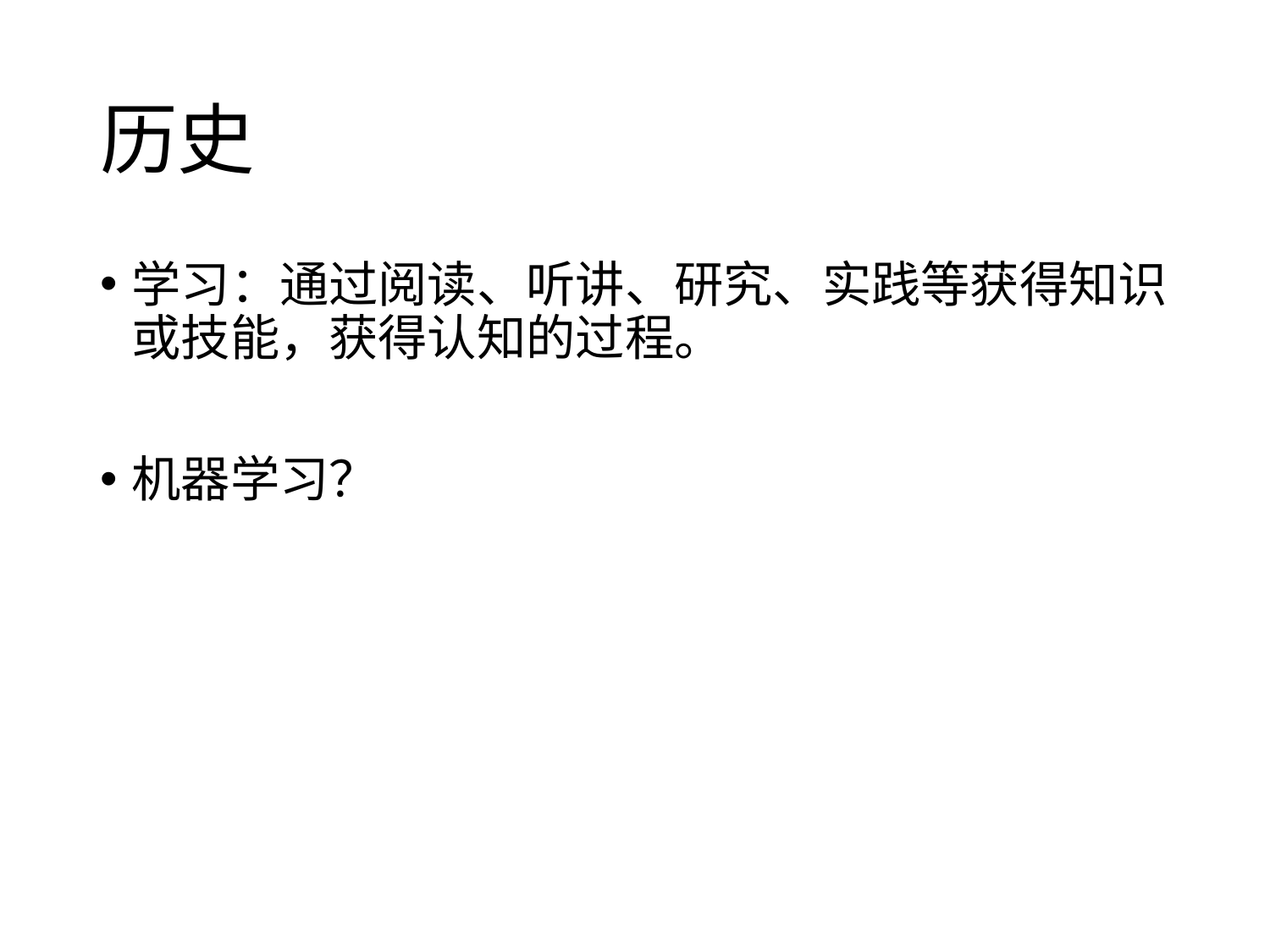

# 历史
学习：通过阅读、听讲、研究、实践等获得知识或技能，获得认知的过程。

机器学习？